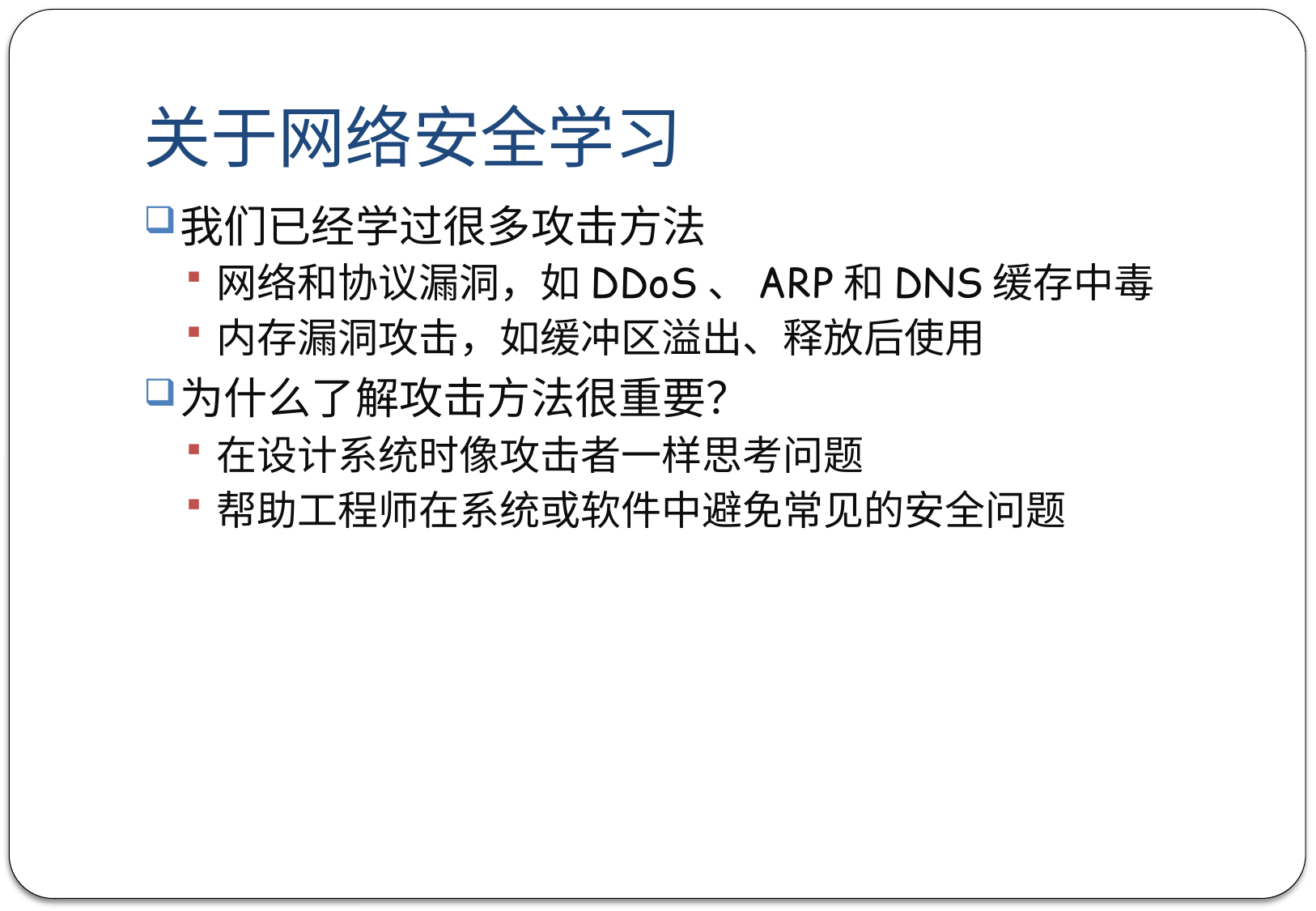

# 关于网络安全学习
我们已经学过很多攻击方法
网络和协议漏洞，如DDoS、ARP和DNS缓存中毒
内存漏洞攻击，如缓冲区溢出、释放后使用
为什么了解攻击方法很重要？
在设计系统时像攻击者一样思考问题
帮助工程师在系统或软件中避免常见的安全问题